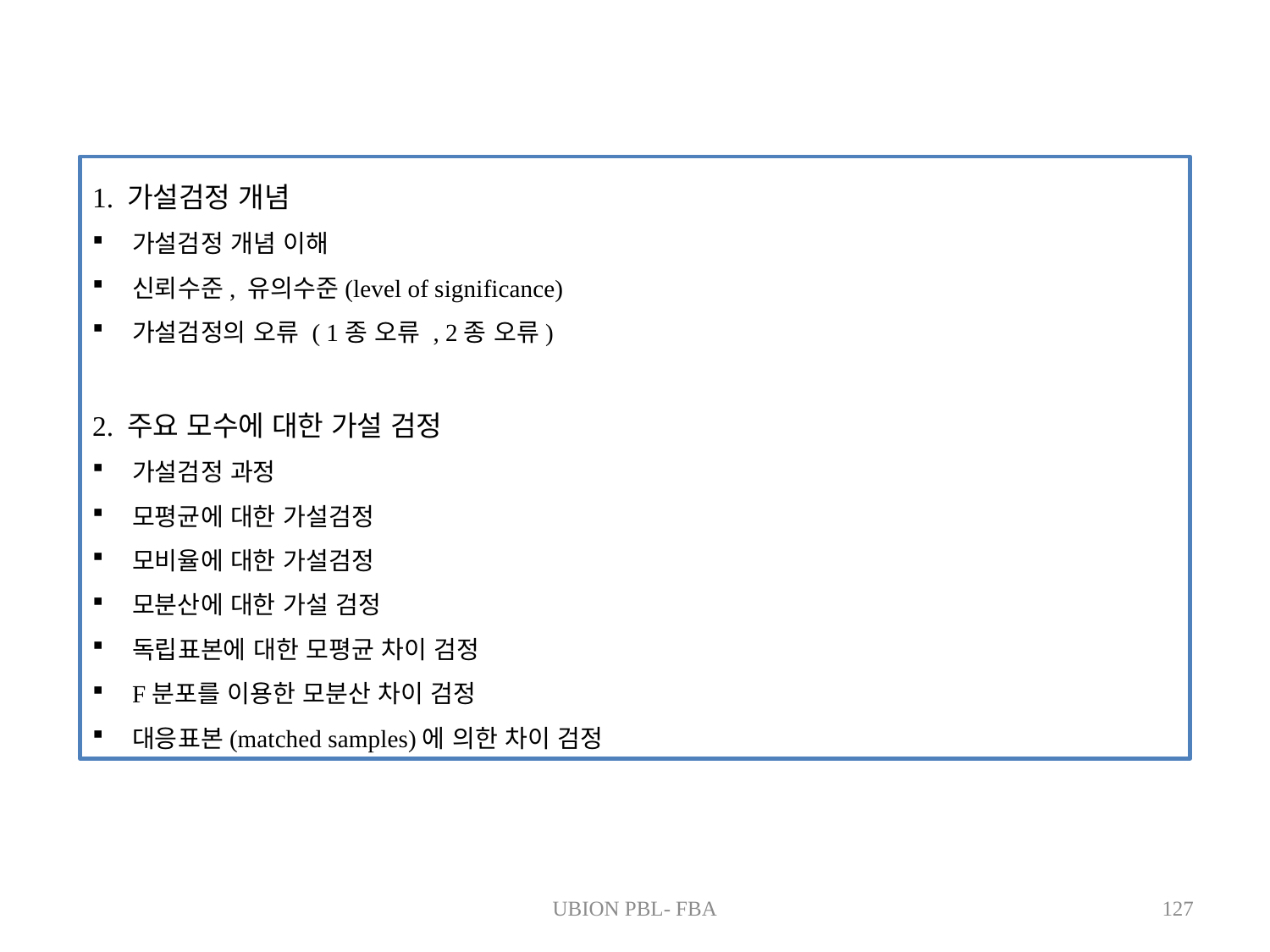

1. 가설검정 개념
가설검정 개념 이해
신뢰수준, 유의수준(level of significance)
가설검정의 오류 ( 1종 오류 , 2종 오류)

2. 주요 모수에 대한 가설 검정
가설검정 과정
모평균에 대한 가설검정
모비율에 대한 가설검정
모분산에 대한 가설 검정
독립표본에 대한 모평균 차이 검정
F분포를 이용한 모분산 차이 검정
대응표본(matched samples)에 의한 차이 검정
UBION PBL- FBA
127